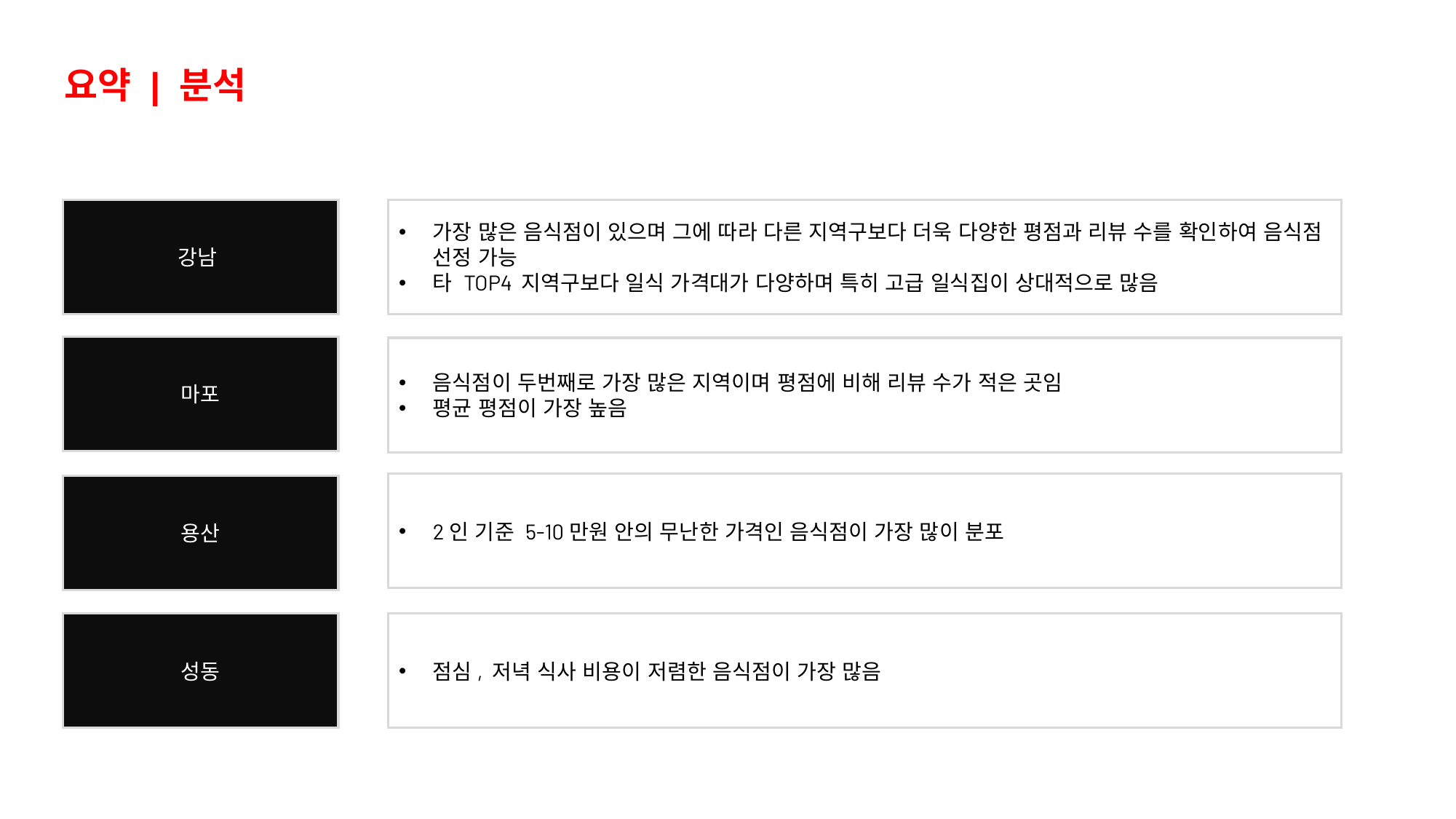

요약 | 분석
강남
가장 많은 음식점이 있으며 그에 따라 다른 지역구보다 더욱 다양한 평점과 리뷰 수를 확인하여 음식점 선정 가능
타 TOP4 지역구보다 일식 가격대가 다양하며 특히 고급 일식집이 상대적으로 많음
마포
음식점이 두번째로 가장 많은 지역이며 평점에 비해 리뷰 수가 적은 곳임
평균 평점이 가장 높음
2인 기준 5-10만원 안의 무난한 가격인 음식점이 가장 많이 분포
용산
성동
점심, 저녁 식사 비용이 저렴한 음식점이 가장 많음